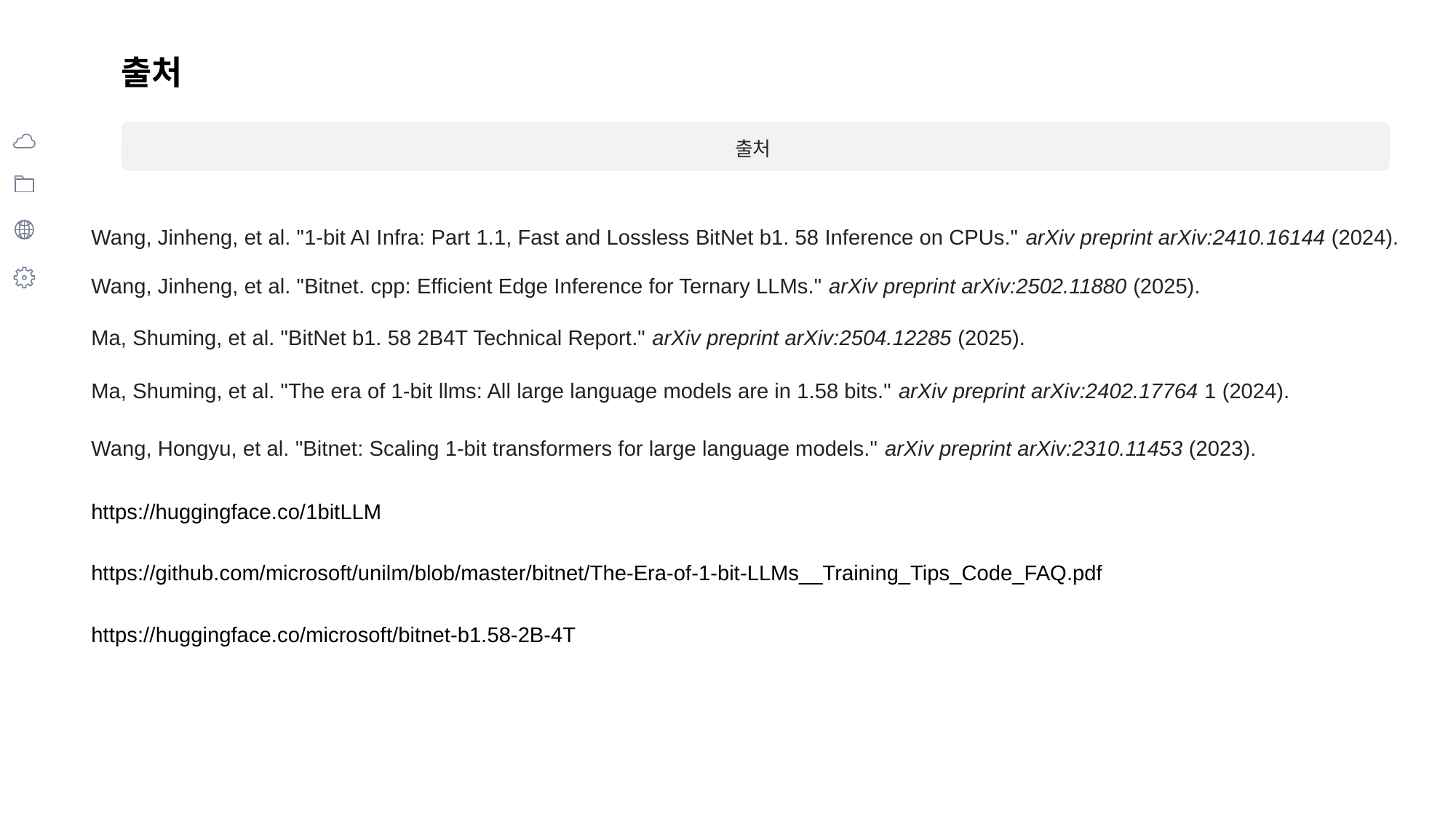

1
# 출처

출처
Wang, Jinheng, et al. "1-bit AI Infra: Part 1.1, Fast and Lossless BitNet b1. 58 Inference on CPUs." arXiv preprint arXiv:2410.16144 (2024).
Wang, Jinheng, et al. "Bitnet. cpp: Efficient Edge Inference for Ternary LLMs." arXiv preprint arXiv:2502.11880 (2025).
Ma, Shuming, et al. "BitNet b1. 58 2B4T Technical Report." arXiv preprint arXiv:2504.12285 (2025).
Ma, Shuming, et al. "The era of 1-bit llms: All large language models are in 1.58 bits." arXiv preprint arXiv:2402.17764 1 (2024).
Wang, Hongyu, et al. "Bitnet: Scaling 1-bit transformers for large language models." arXiv preprint arXiv:2310.11453 (2023).
https://huggingface.co/1bitLLM
https://github.com/microsoft/unilm/blob/master/bitnet/The-Era-of-1-bit-LLMs__Training_Tips_Code_FAQ.pdf
https://huggingface.co/microsoft/bitnet-b1.58-2B-4T